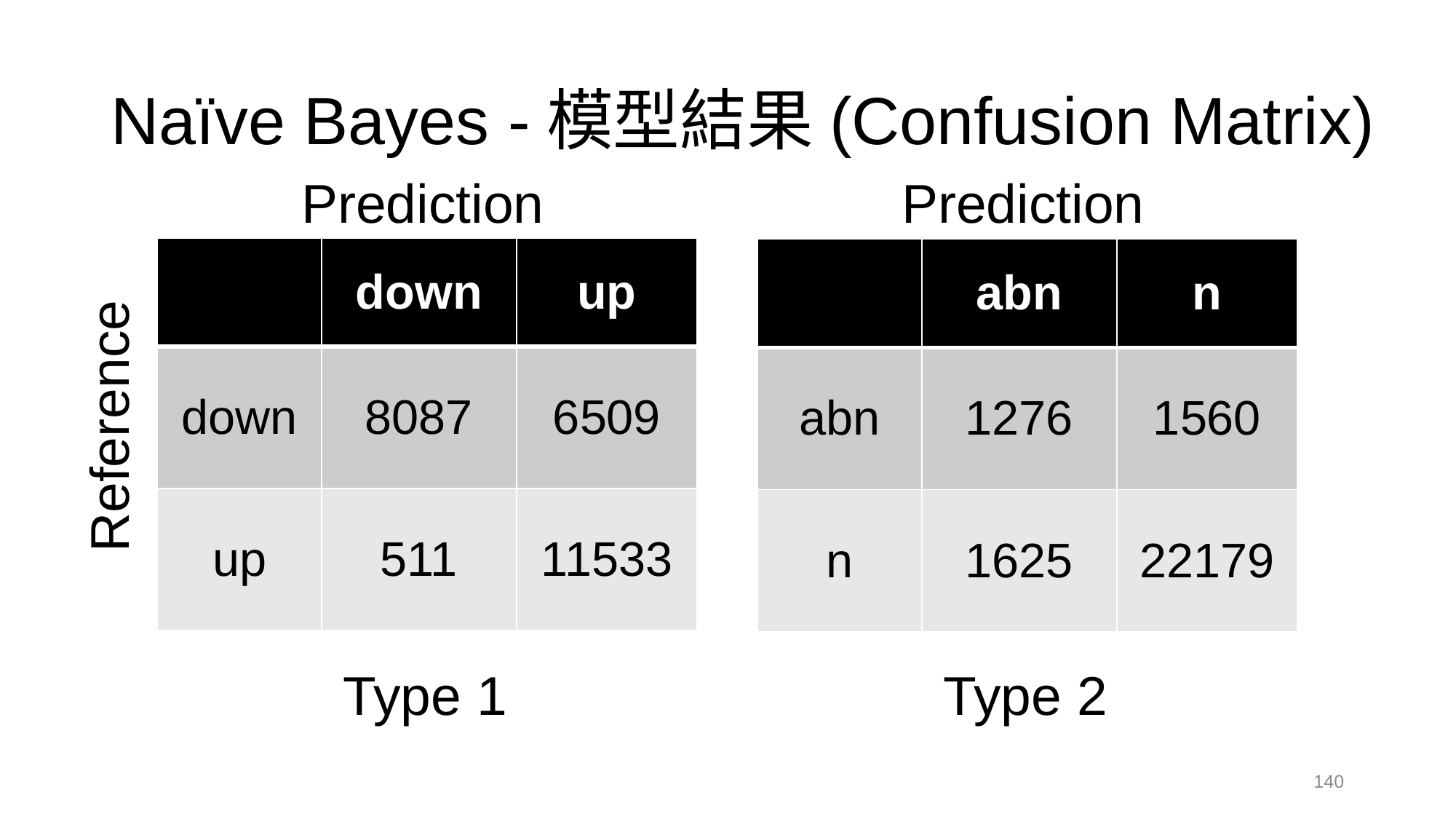

# Naïve Bayes -模型結果(Confusion Matrix)
Prediction
Prediction
|  | down | up |
| --- | --- | --- |
| down | 8087 | 6509 |
| up | 511 | 11533 |
|  | abn | n |
| --- | --- | --- |
| abn | 1276 | 1560 |
| n | 1625 | 22179 |
Reference
Type 2
Type 1
140